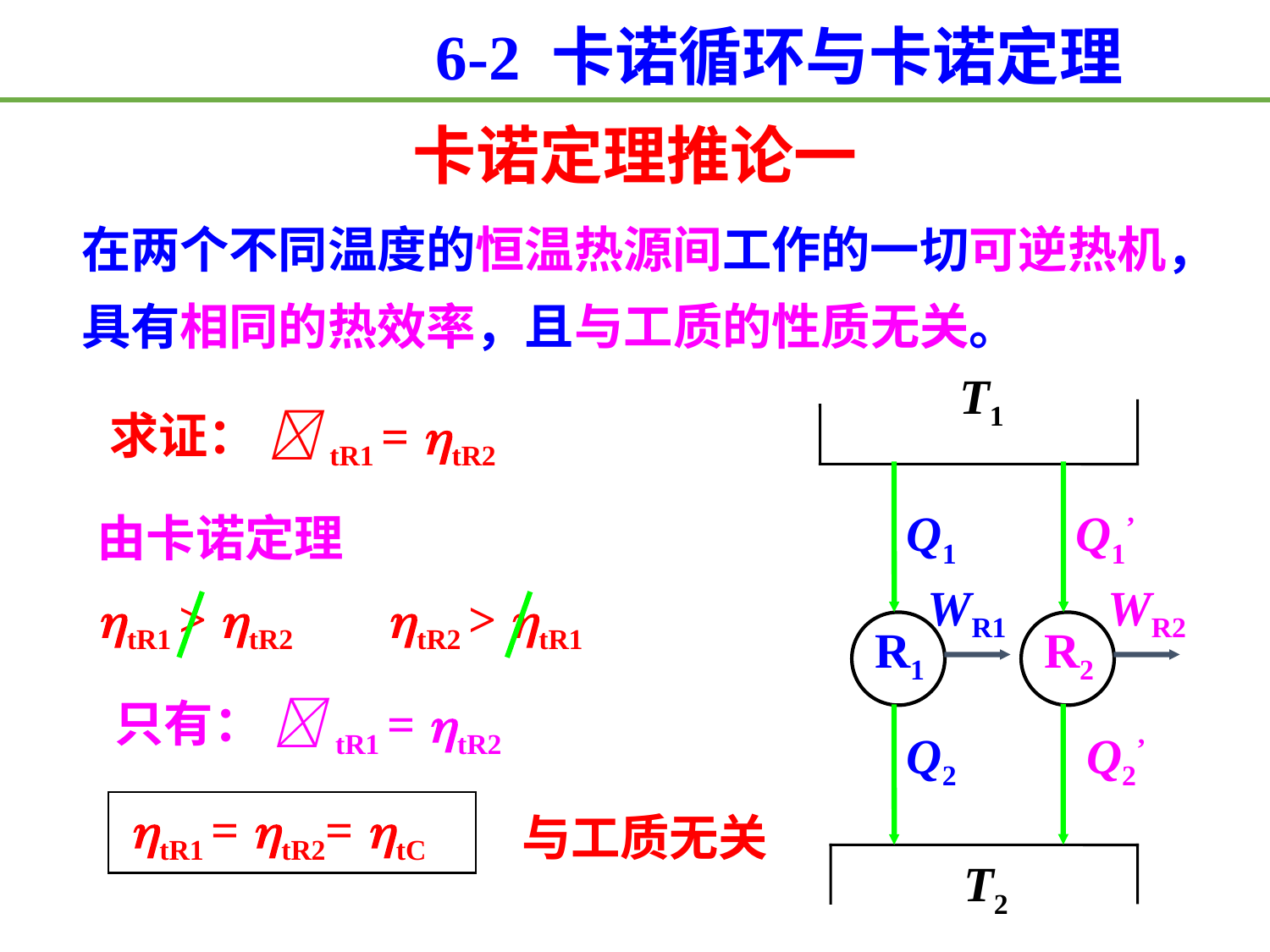

6-2 卡诺循环与卡诺定理
卡诺定理推论一
在两个不同温度的恒温热源间工作的一切可逆热机，具有相同的热效率，且与工质的性质无关。
T1

T2
 求证： ηtR1 = ηtR2

Q1
Q1’
由卡诺定理
WR1
WR2
ηtR1 > ηtR2             ηtR2 > ηtR1

R1

R2

 只有： ηtR1 = ηtR2

Q2
Q2’

ηtR1 = ηtR2= ηtC
与工质无关